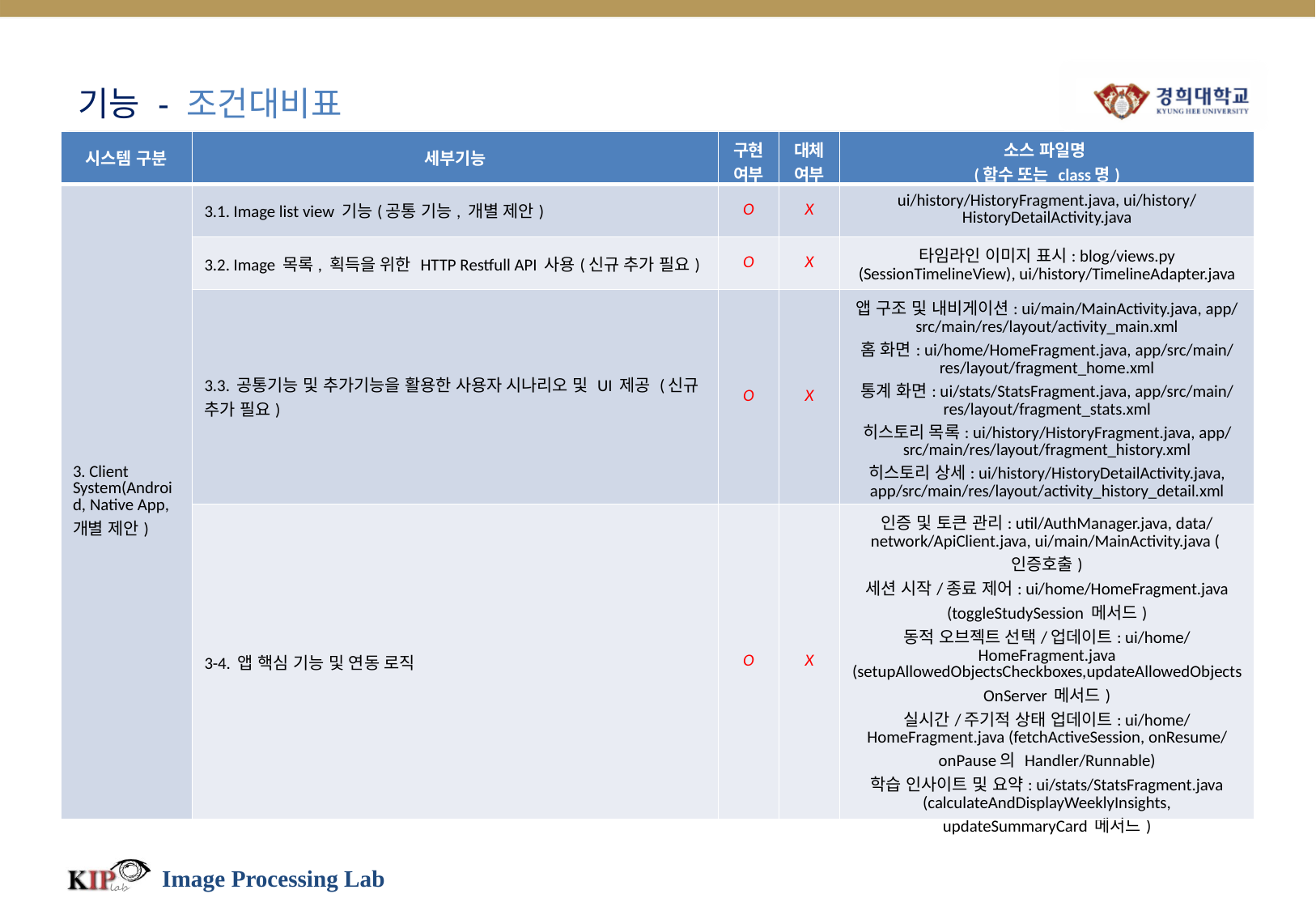

# 기능 - 조건대비표
| 시스템 구분 | 세부기능 | 구현 여부 | 대체 여부 | 소스 파일명 (함수 또는 class명) |
| --- | --- | --- | --- | --- |
| 3. Client System(Android, Native App, 개별 제안) | 3.1. Image list view 기능(공통 기능, 개별 제안) | O | X | ui/history/HistoryFragment.java, ui/history/HistoryDetailActivity.java |
|  | 3.2. Image 목록, 획득을 위한 HTTP Restfull API 사용(신규 추가 필요) | O | X | 타임라인 이미지 표시: blog/views.py (SessionTimelineView), ui/history/TimelineAdapter.java |
|  | 3.3. 공통기능 및 추가기능을 활용한 사용자 시나리오 및 UI 제공 (신규 추가 필요) | O | X | 앱 구조 및 내비게이션: ui/main/MainActivity.java, app/src/main/res/layout/activity\_main.xml 홈 화면: ui/home/HomeFragment.java, app/src/main/res/layout/fragment\_home.xml 통계 화면: ui/stats/StatsFragment.java, app/src/main/res/layout/fragment\_stats.xml 히스토리 목록: ui/history/HistoryFragment.java, app/src/main/res/layout/fragment\_history.xml 히스토리 상세: ui/history/HistoryDetailActivity.java, app/src/main/res/layout/activity\_history\_detail.xml |
|  | 3-4. 앱 핵심 기능 및 연동 로직 | O | X | 인증 및 토큰 관리: util/AuthManager.java, data/network/ApiClient.java, ui/main/MainActivity.java (인증호출) 세션 시작/종료 제어: ui/home/HomeFragment.java (toggleStudySession 메서드) 동적 오브젝트 선택/업데이트: ui/home/HomeFragment.java (setupAllowedObjectsCheckboxes,updateAllowedObjectsOnServer 메서드) 실시간/주기적 상태 업데이트: ui/home/HomeFragment.java (fetchActiveSession, onResume/onPause의 Handler/Runnable) 학습 인사이트 및 요약: ui/stats/StatsFragment.java (calculateAndDisplayWeeklyInsights, updateSummaryCard 메서드) |
Image Processing Lab